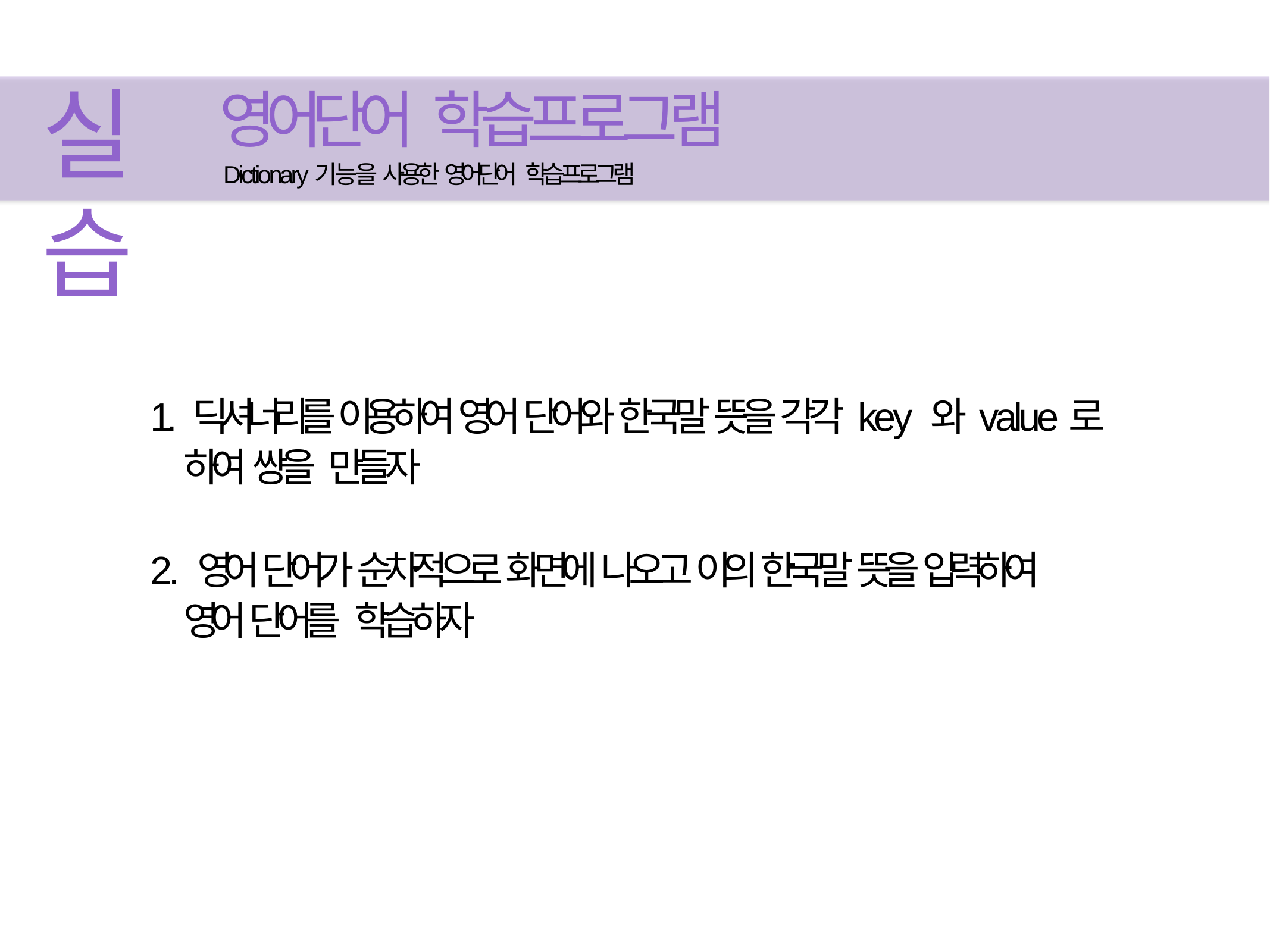

# 영어단어 학습프로그램
Dictionary기능을 사용한  영어단어 학습프로그램
실습

1. 딕셔너리를 이용하여 영어 단어와 한국말 뜻을 각각 key 와 value로  하여  쌍을 만들자

2. 영어 단어가 순차적으로 화면에 나오고 이의 한국말 뜻을 입력하여  영어  단어를  학습하자